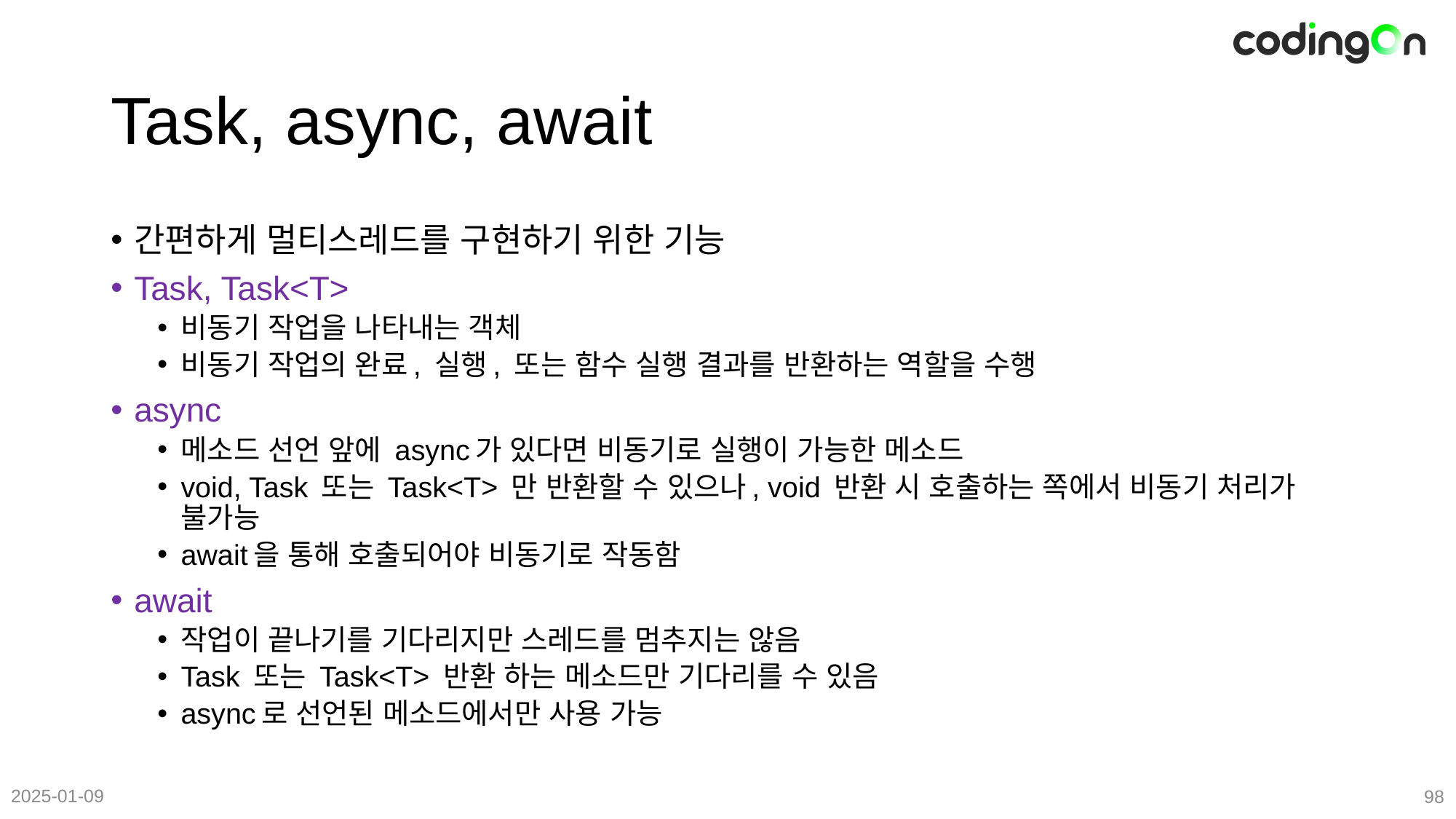

# Task, async, await
간편하게 멀티스레드를 구현하기 위한 기능
Task, Task<T>
비동기 작업을 나타내는 객체
비동기 작업의 완료, 실행, 또는 함수 실행 결과를 반환하는 역할을 수행
async
메소드 선언 앞에 async가 있다면 비동기로 실행이 가능한 메소드
void, Task 또는 Task<T> 만 반환할 수 있으나, void 반환 시 호출하는 쪽에서 비동기 처리가 불가능
await을 통해 호출되어야 비동기로 작동함
await
작업이 끝나기를 기다리지만 스레드를 멈추지는 않음
Task 또는 Task<T> 반환 하는 메소드만 기다리를 수 있음
async로 선언된 메소드에서만 사용 가능
2025-01-09
98